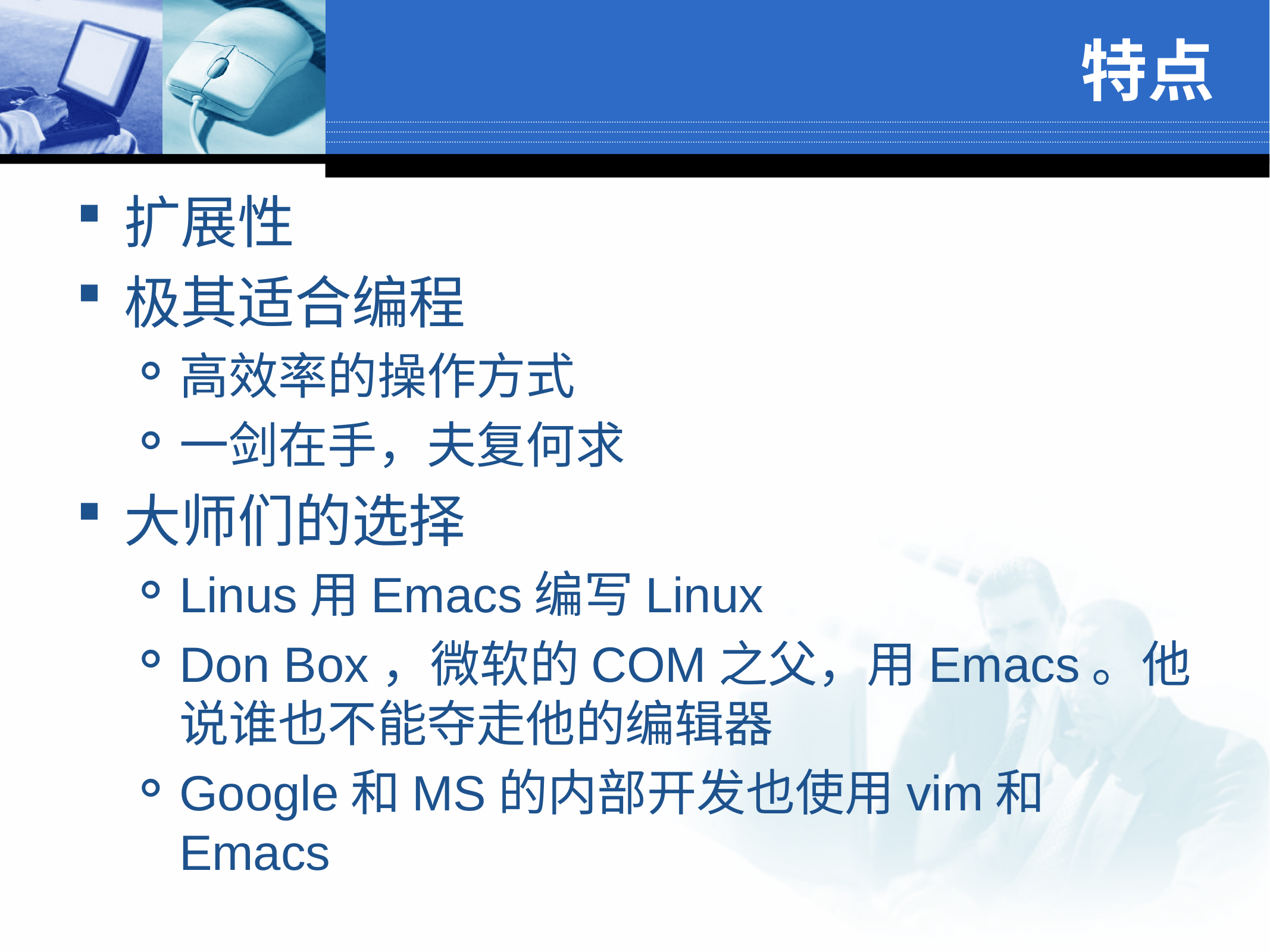

# 特点
扩展性
极其适合编程
高效率的操作方式
一剑在手，夫复何求
大师们的选择
Linus用Emacs编写Linux
Don Box，微软的COM之父，用Emacs。他说谁也不能夺走他的编辑器
Google和MS的内部开发也使用vim和Emacs